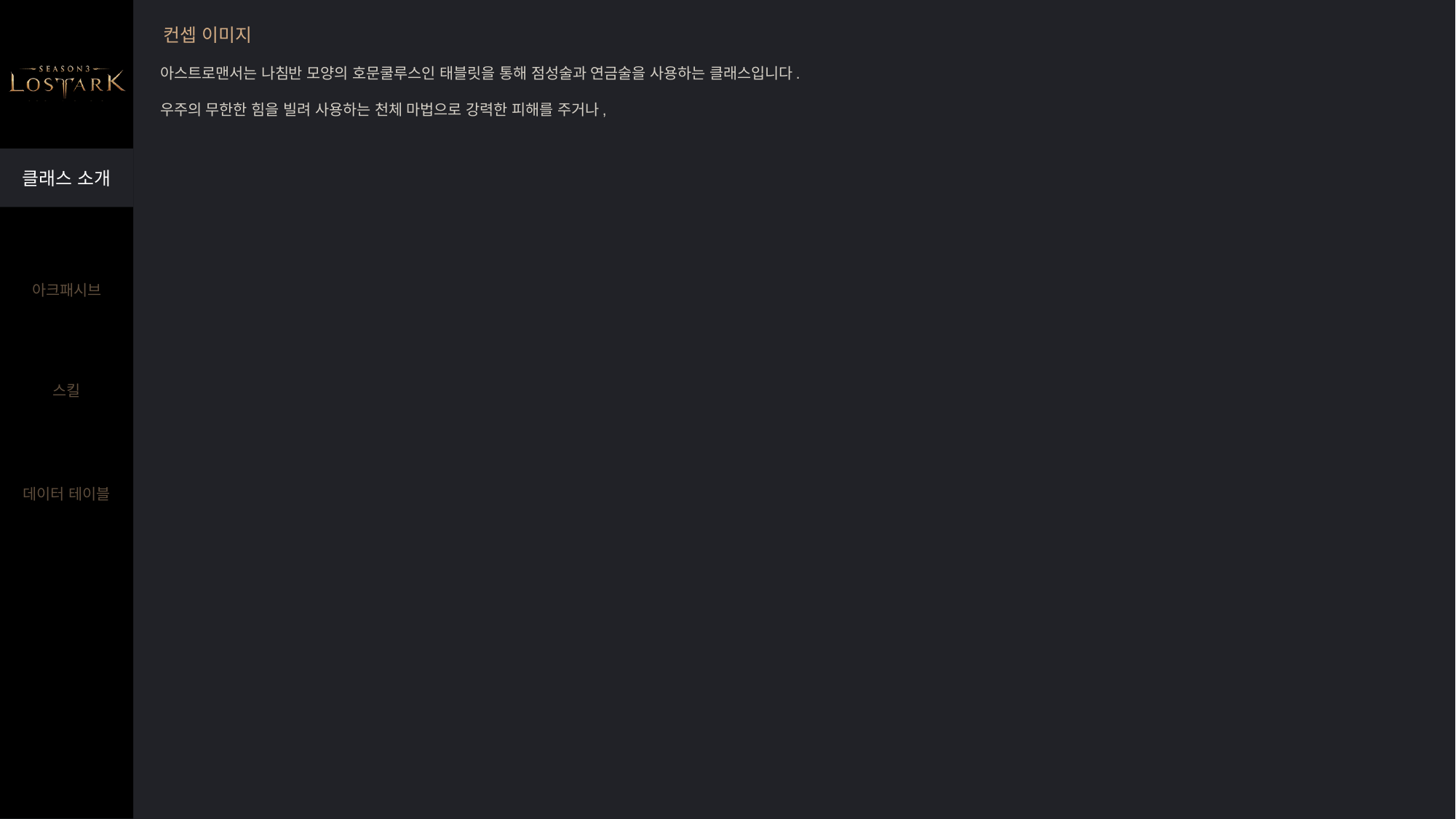

컨셉 이미지
아스트로맨서는 나침반 모양의 호문쿨루스인 태블릿을 통해 점성술과 연금술을 사용하는 클래스입니다.

우주의 무한한 힘을 빌려 사용하는 천체 마법으로 강력한 피해를 주거나,

클래스 소개
아크패시브
스킬
데이터 테이블